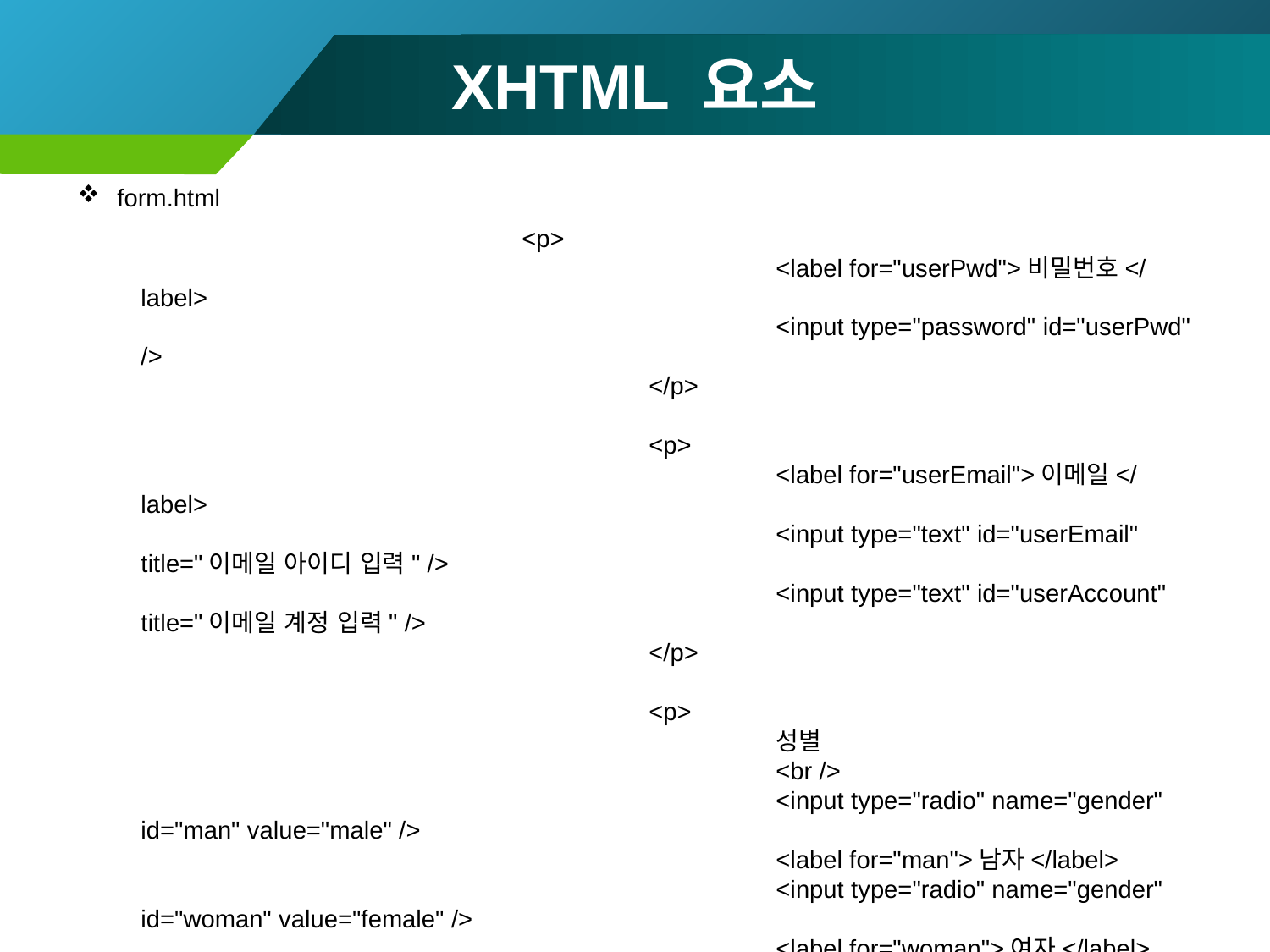

# XHTML 요소
form.html
        			<p>
					<label for="userPwd">비밀번호</label>
					<input type="password" id="userPwd" />
				</p>

				<p>
					<label for="userEmail">이메일</label>
					<input type="text" id="userEmail" title="이메일 아이디 입력" />
					<input type="text" id="userAccount" title="이메일 계정 입력" />
				</p>

				<p>
					성별
					<br />
					<input type="radio" name="gender" id="man" value="male" />
					<label for="man">남자</label>
					<input type="radio" name="gender" id="woman" value="female" />
					<label for="woman">여자</label>
				</p>
117